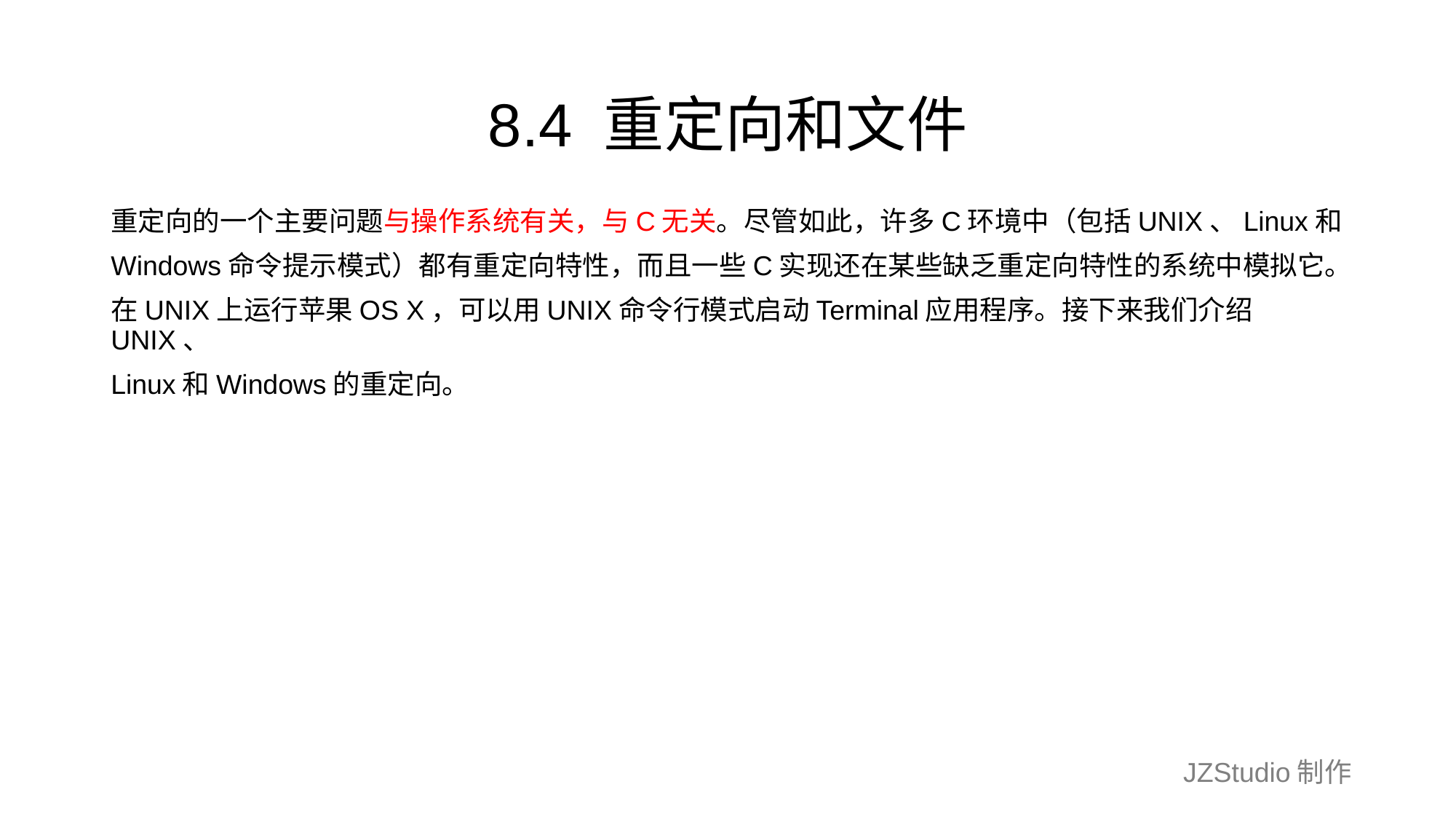

# 8.4 重定向和文件
重定向的一个主要问题与操作系统有关，与C无关。尽管如此，许多C环境中（包括UNIX、Linux和
Windows命令提示模式）都有重定向特性，而且一些C实现还在某些缺乏重定向特性的系统中模拟它。
在UNIX上运行苹果OS X，可以用UNIX命令行模式启动Terminal应用程序。接下来我们介绍UNIX、
Linux和Windows的重定向。